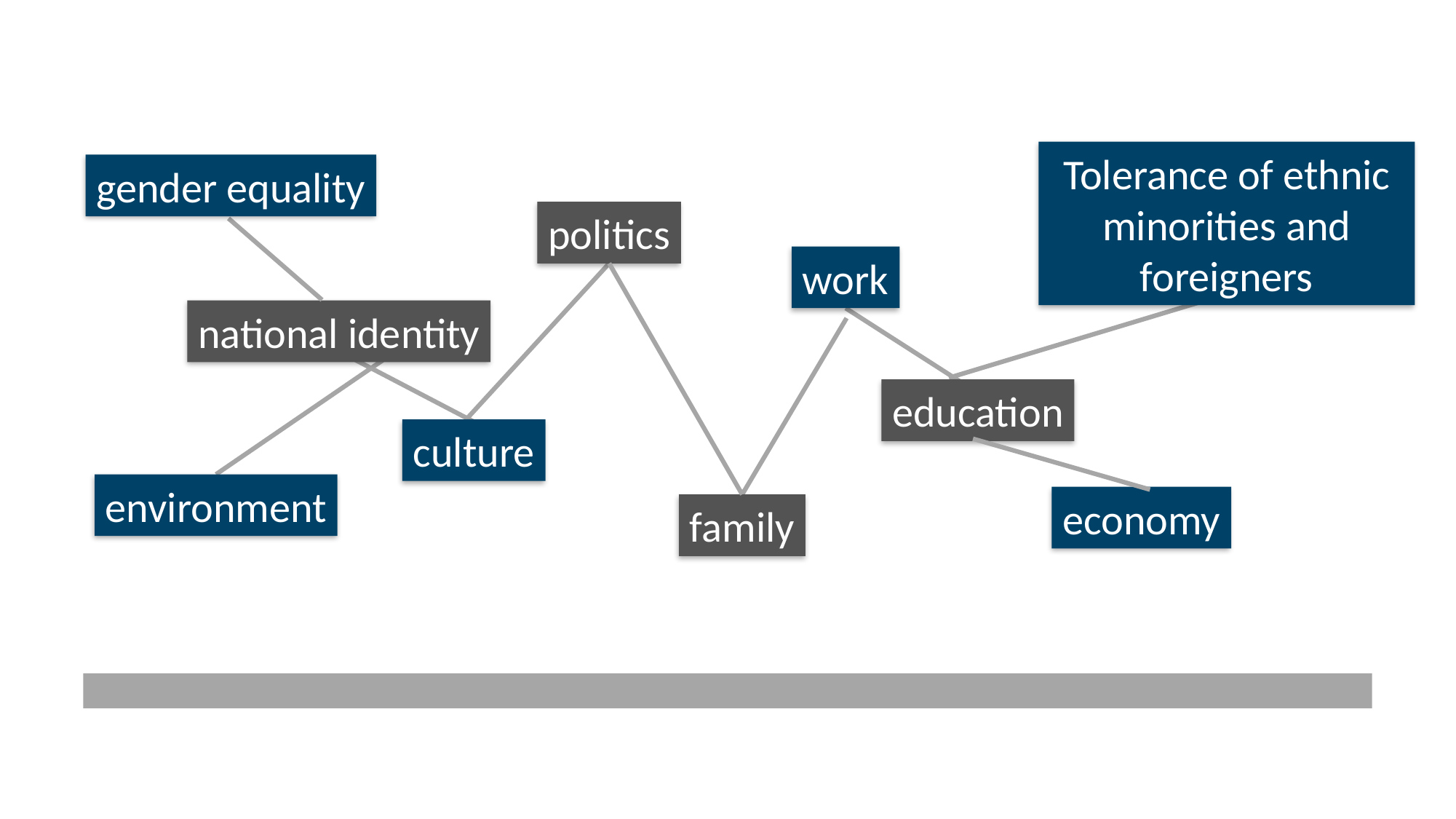

论文相关最终结论
18
Tolerance of ethnic minorities and foreigners
gender equality
politics
work
national identity
education
culture
environment
economy
family